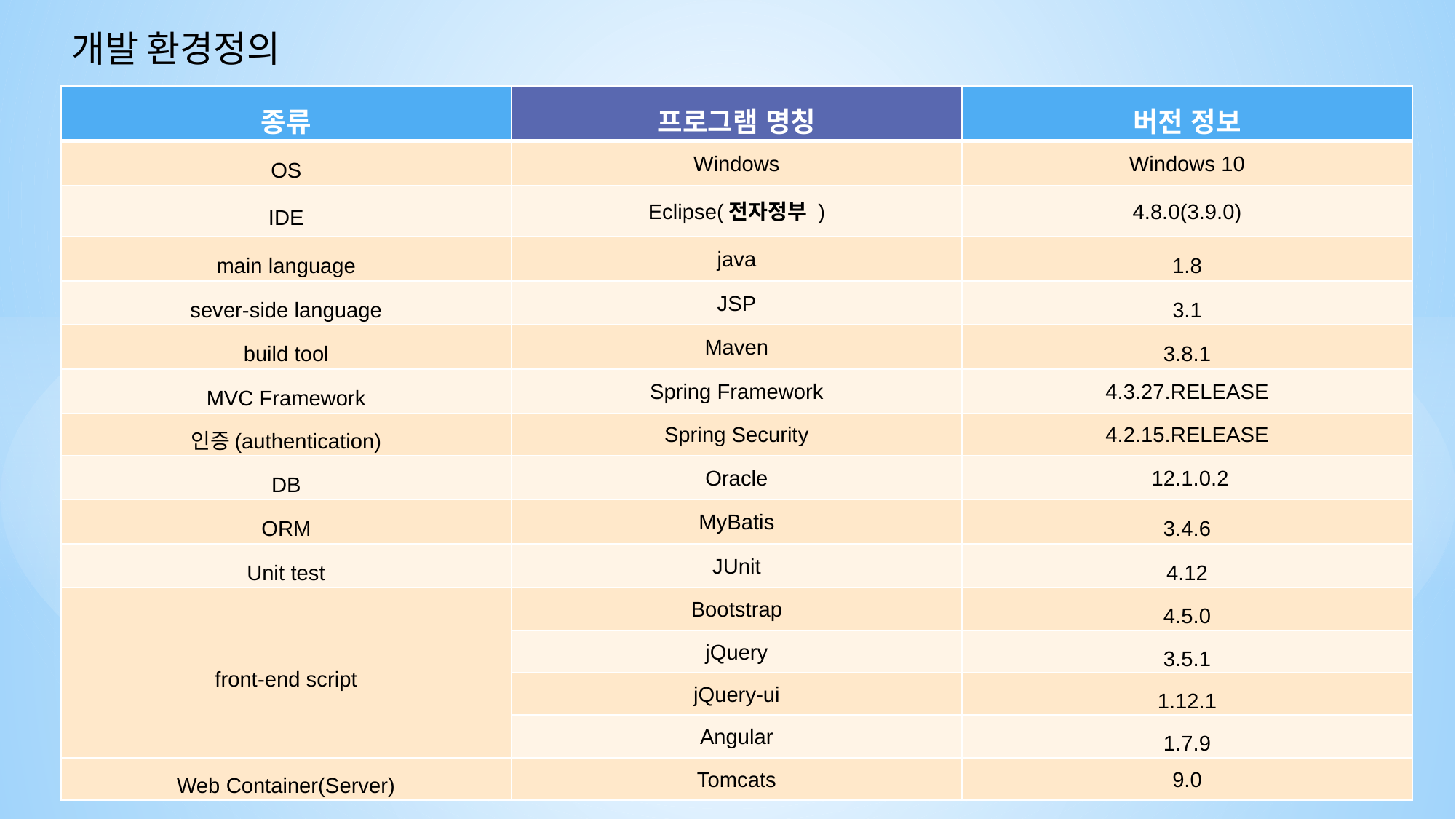

개발 환경정의
| 종류 | 프로그램 명칭 | 버전 정보 |
| --- | --- | --- |
| OS | Windows | Windows 10 |
| IDE | Eclipse(전자정부 ) | 4.8.0(3.9.0) |
| main language | java | 1.8 |
| sever-side language | JSP | 3.1 |
| build tool | Maven | 3.8.1 |
| MVC Framework | Spring Framework | 4.3.27.RELEASE |
| 인증(authentication) | Spring Security | 4.2.15.RELEASE |
| DB | Oracle | 12.1.0.2 |
| ORM | MyBatis | 3.4.6 |
| Unit test | JUnit | 4.12 |
| front-end script | Bootstrap | 4.5.0 |
|  | jQuery | 3.5.1 |
|  | jQuery-ui | 1.12.1 |
|  | Angular | 1.7.9 |
| Web Container(Server) | Tomcats | 9.0 |